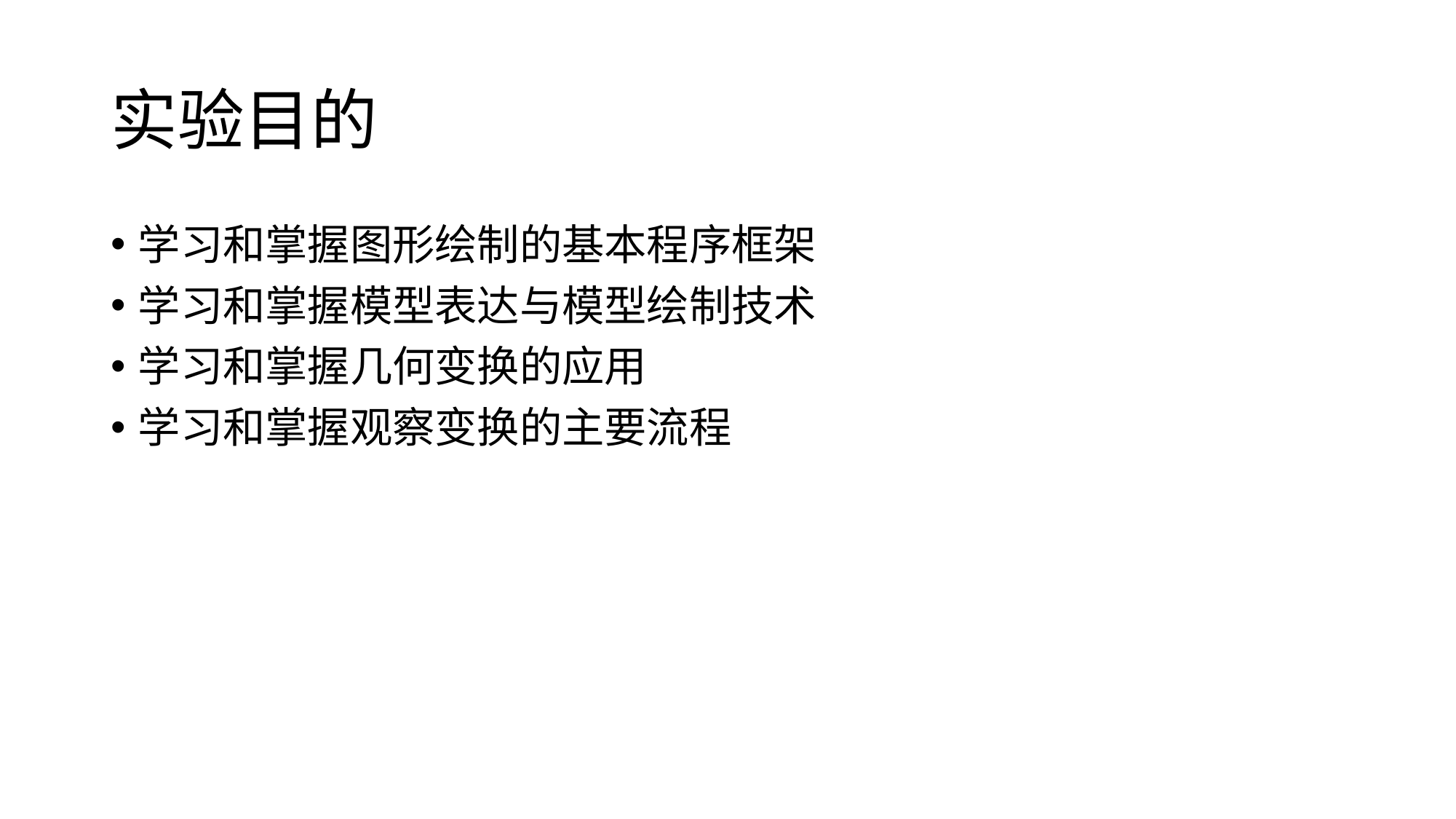

# 实验目的
学习和掌握图形绘制的基本程序框架
学习和掌握模型表达与模型绘制技术
学习和掌握几何变换的应用
学习和掌握观察变换的主要流程